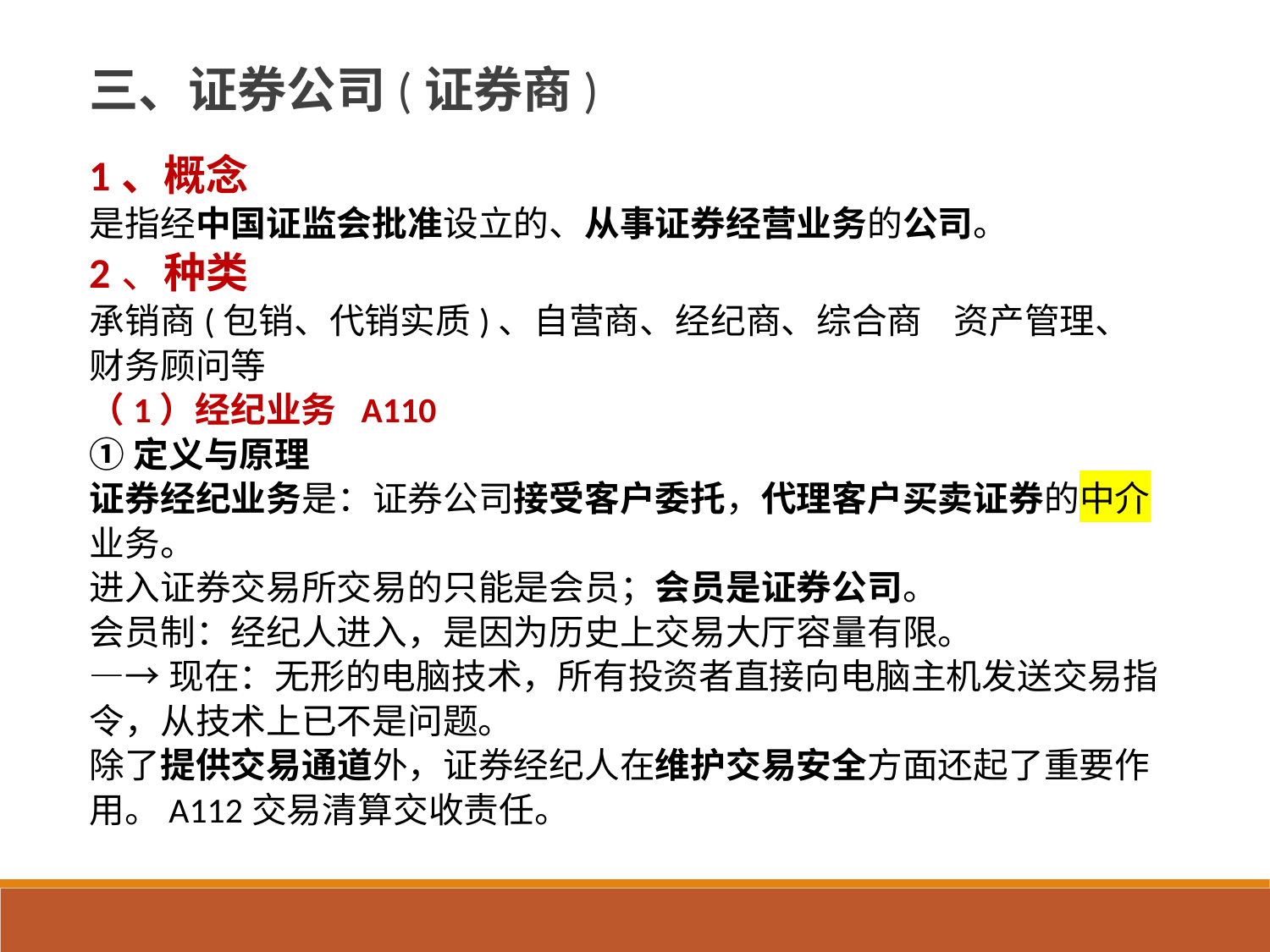

三、证券公司(证券商)
1、概念
是指经中国证监会批准设立的、从事证券经营业务的公司。
2、种类
承销商(包销、代销实质)、自营商、经纪商、综合商    资产管理、财务顾问等
（1）经纪业务  A110
①定义与原理
证券经纪业务是：证券公司接受客户委托，代理客户买卖证券的中介业务。
进入证券交易所交易的只能是会员；会员是证券公司。
会员制：经纪人进入，是因为历史上交易大厅容量有限。
—→现在：无形的电脑技术，所有投资者直接向电脑主机发送交易指令，从技术上已不是问题。
除了提供交易通道外，证券经纪人在维护交易安全方面还起了重要作用。A112交易清算交收责任。